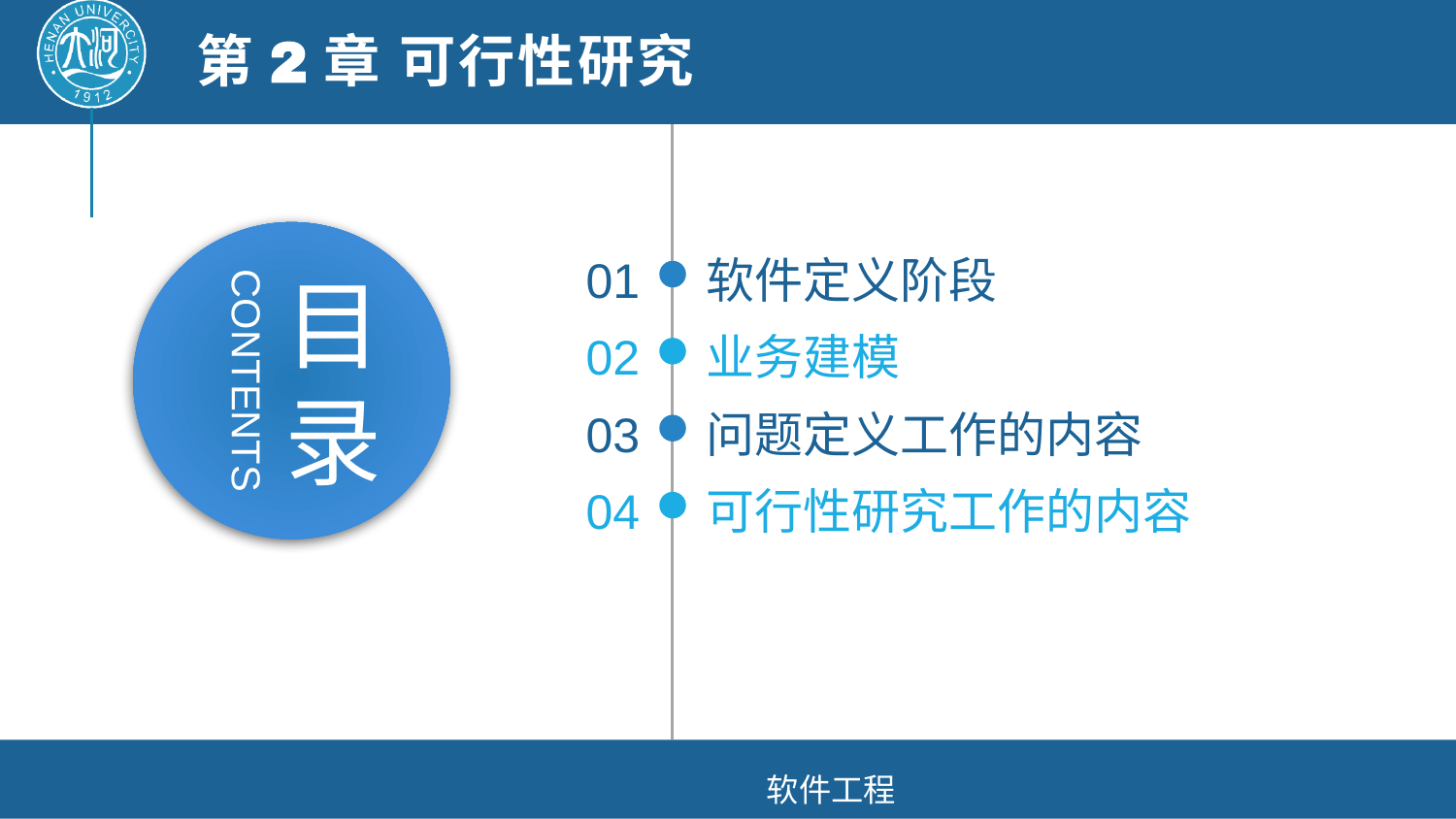

第2章 可行性研究
01
软件定义阶段

02
业务建模

03
问题定义工作的内容

04
可行性研究工作的内容

软件工程
11